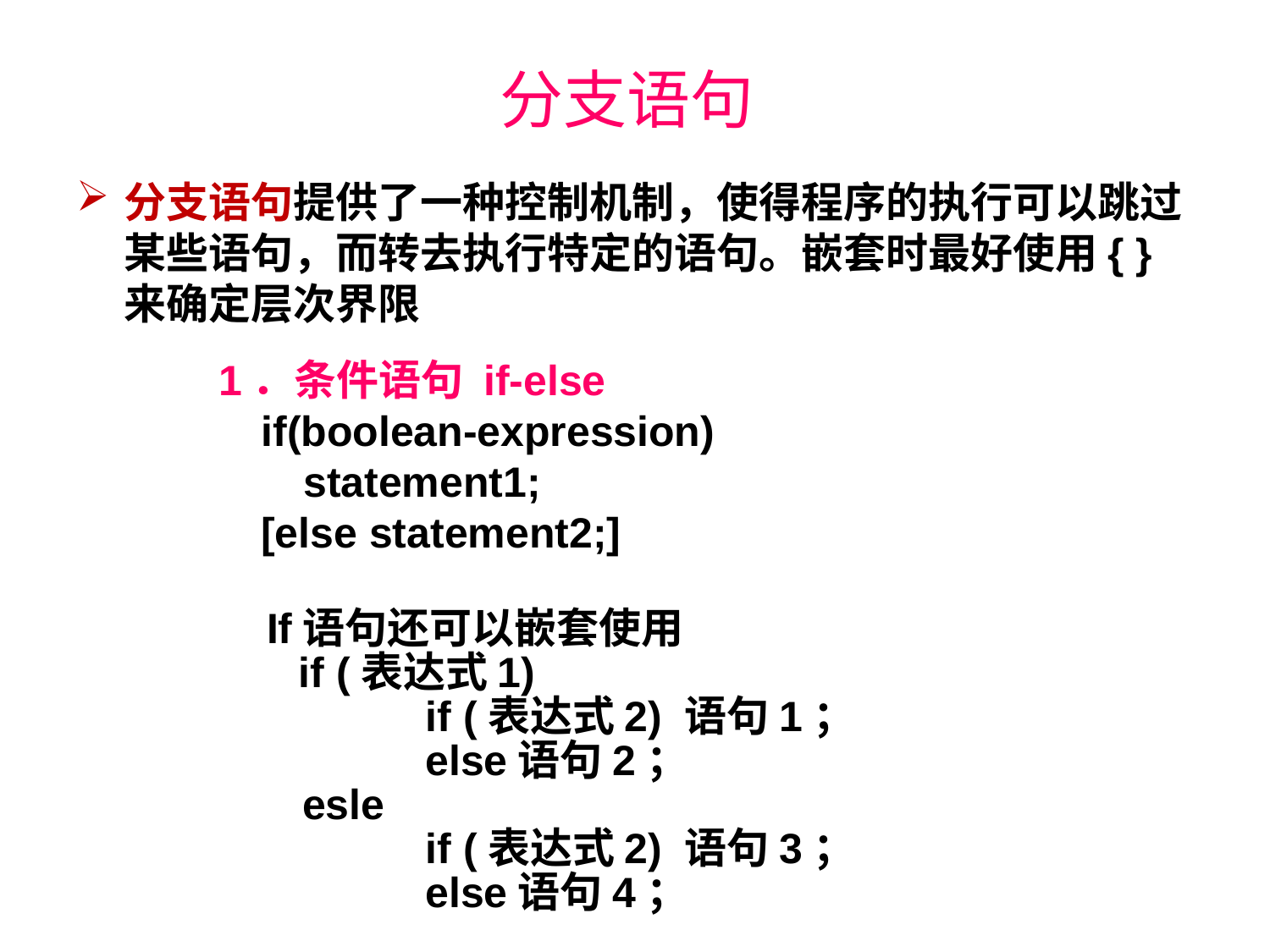

# 分支语句
分支语句提供了一种控制机制，使得程序的执行可以跳过某些语句，而转去执行特定的语句。嵌套时最好使用{ }来确定层次界限
　　1．条件语句 if-else
　　　if(boolean-expression)
　　　　statement1;
　　　[else statement2;]
If语句还可以嵌套使用
	if (表达式1)
		if (表达式2) 语句1；
		else语句2；
   esle
		if (表达式2) 语句3；
		else语句4；